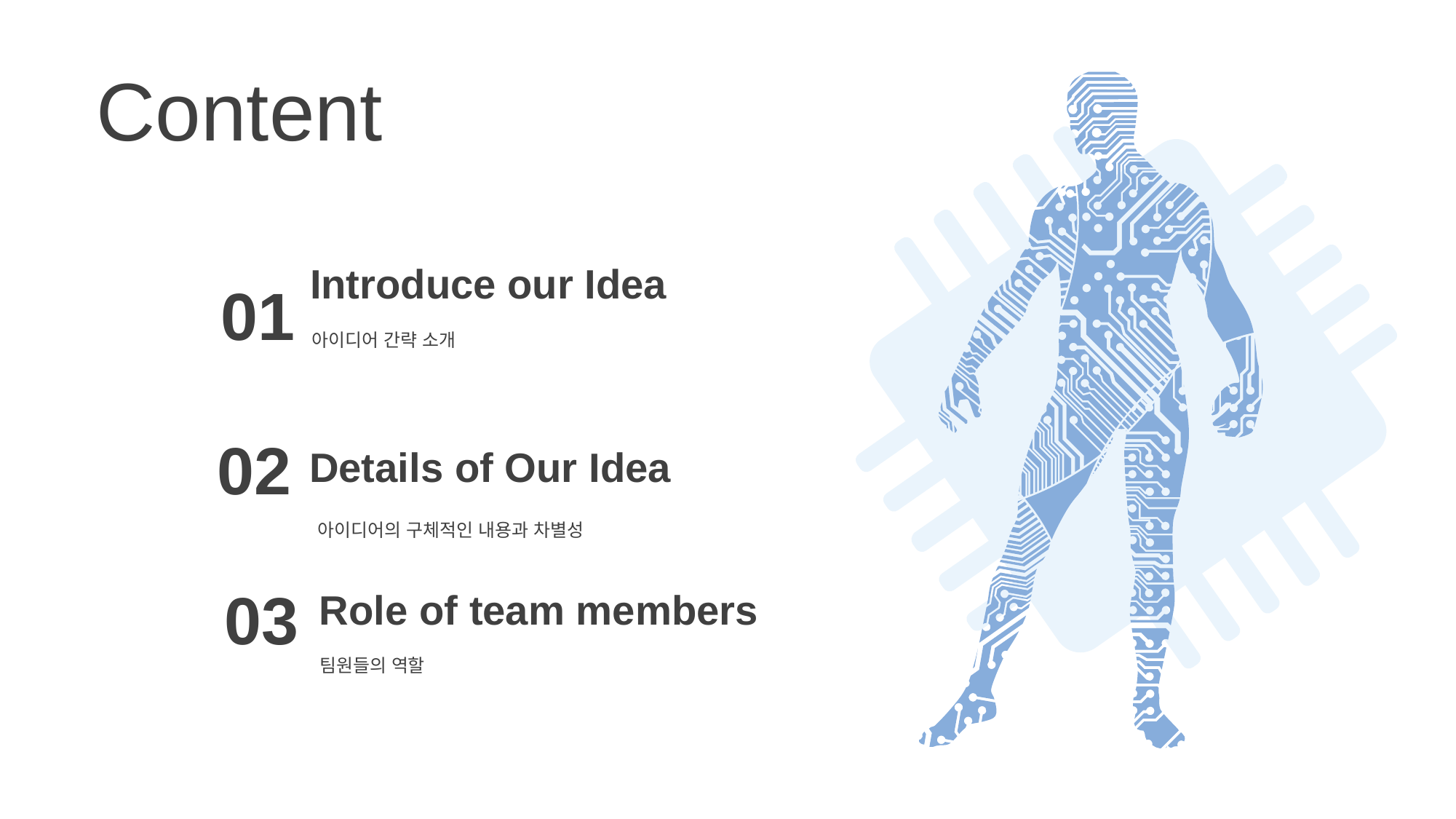

Content

Introduce our Idea
01
아이디어 간략 소개
02
Details of Our Idea
아이디어의 구체적인 내용과 차별성
03
Role of team members
팀원들의 역할